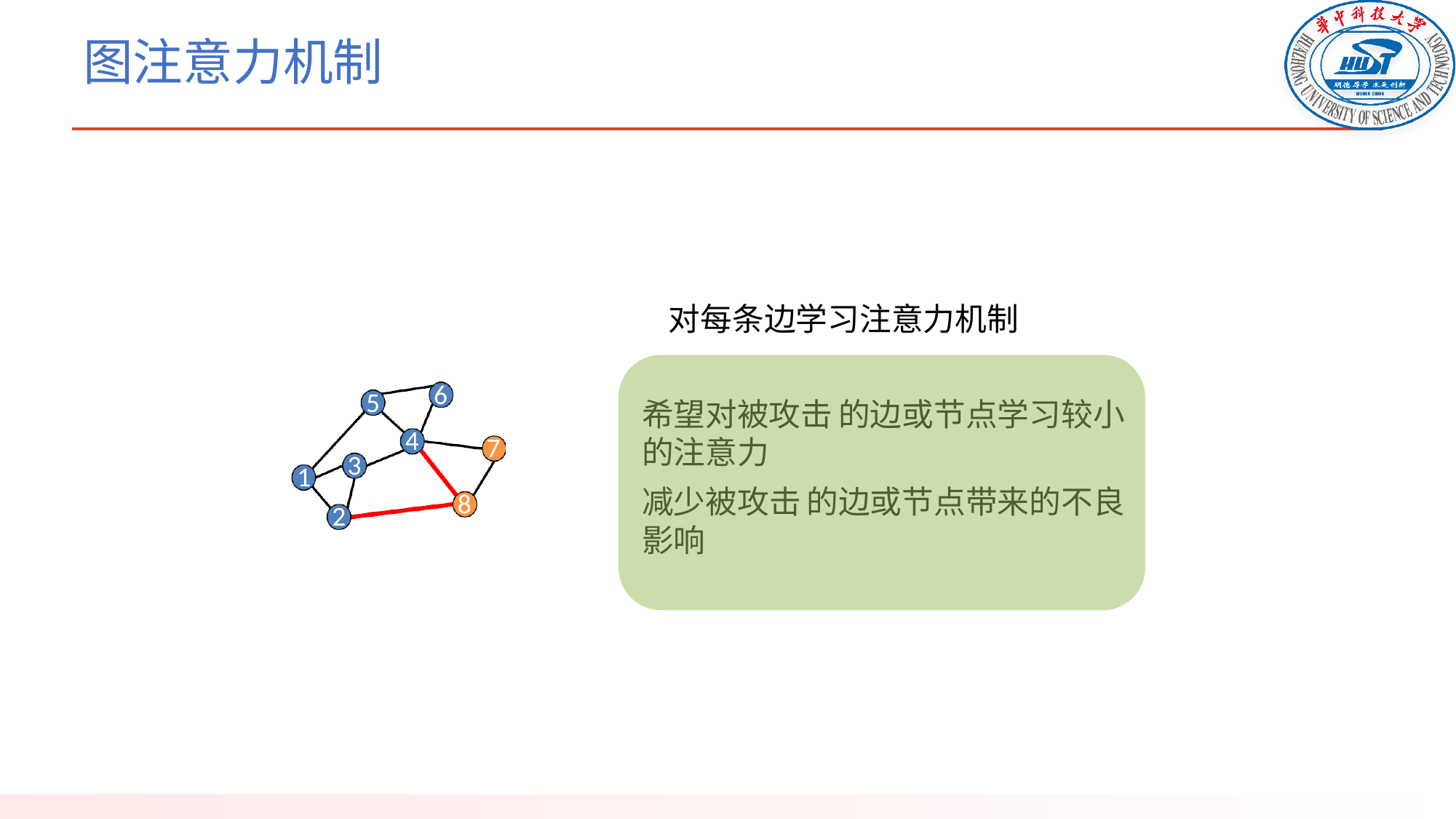

# 图注意力机制
   对每条边学习注意力机制

希望对被攻击的边或节点学习较小的注意力
减少被攻击的边或节点带来的不良影响

6

5
4
7
3
1
8
2